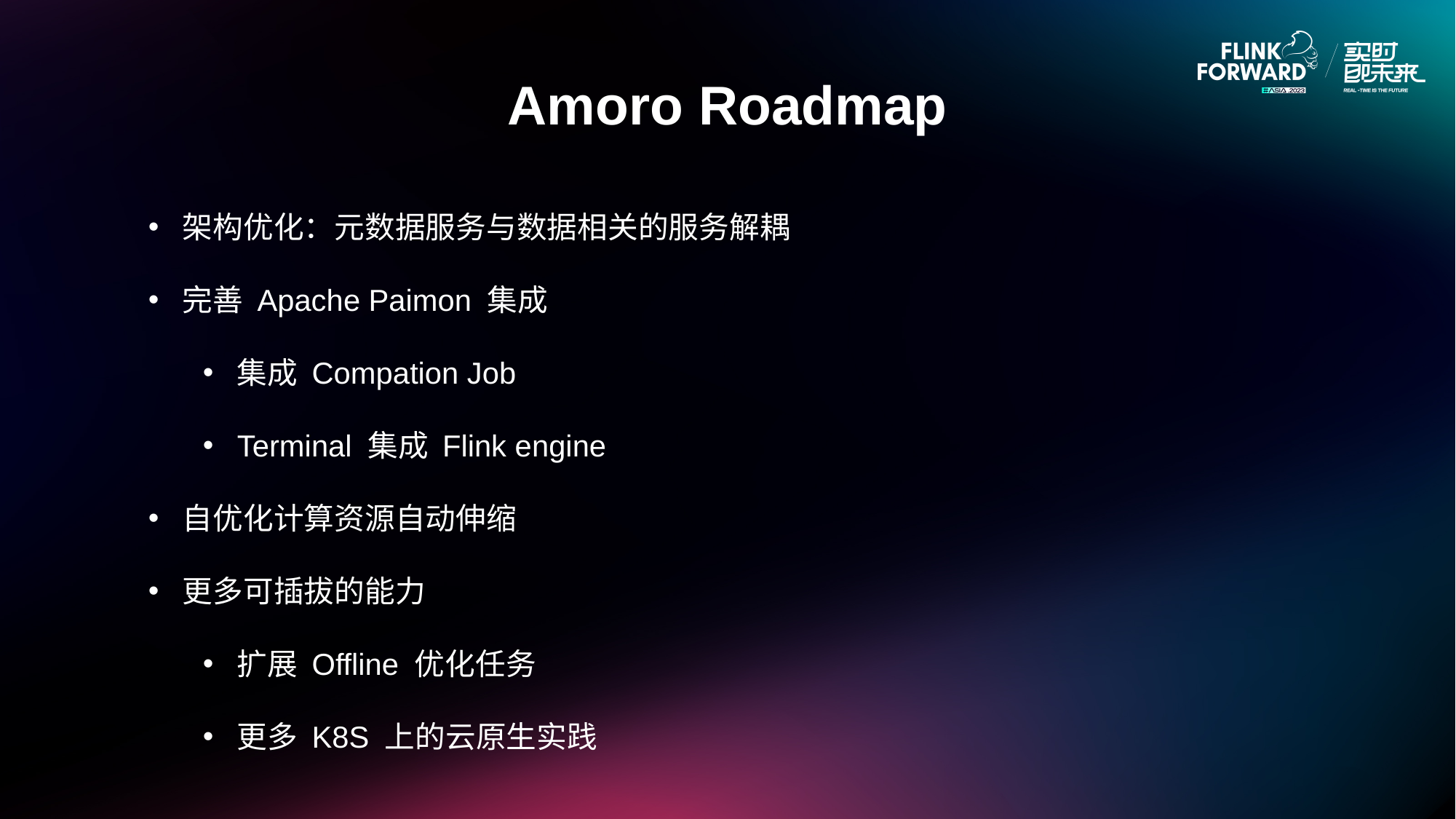

Amoro Roadmap
架构优化：元数据服务与数据相关的服务解耦
完善 Apache Paimon 集成
集成 Compation Job
Terminal 集成 Flink engine
自优化计算资源自动伸缩
更多可插拔的能力
扩展 Offline 优化任务
更多 K8S 上的云原生实践